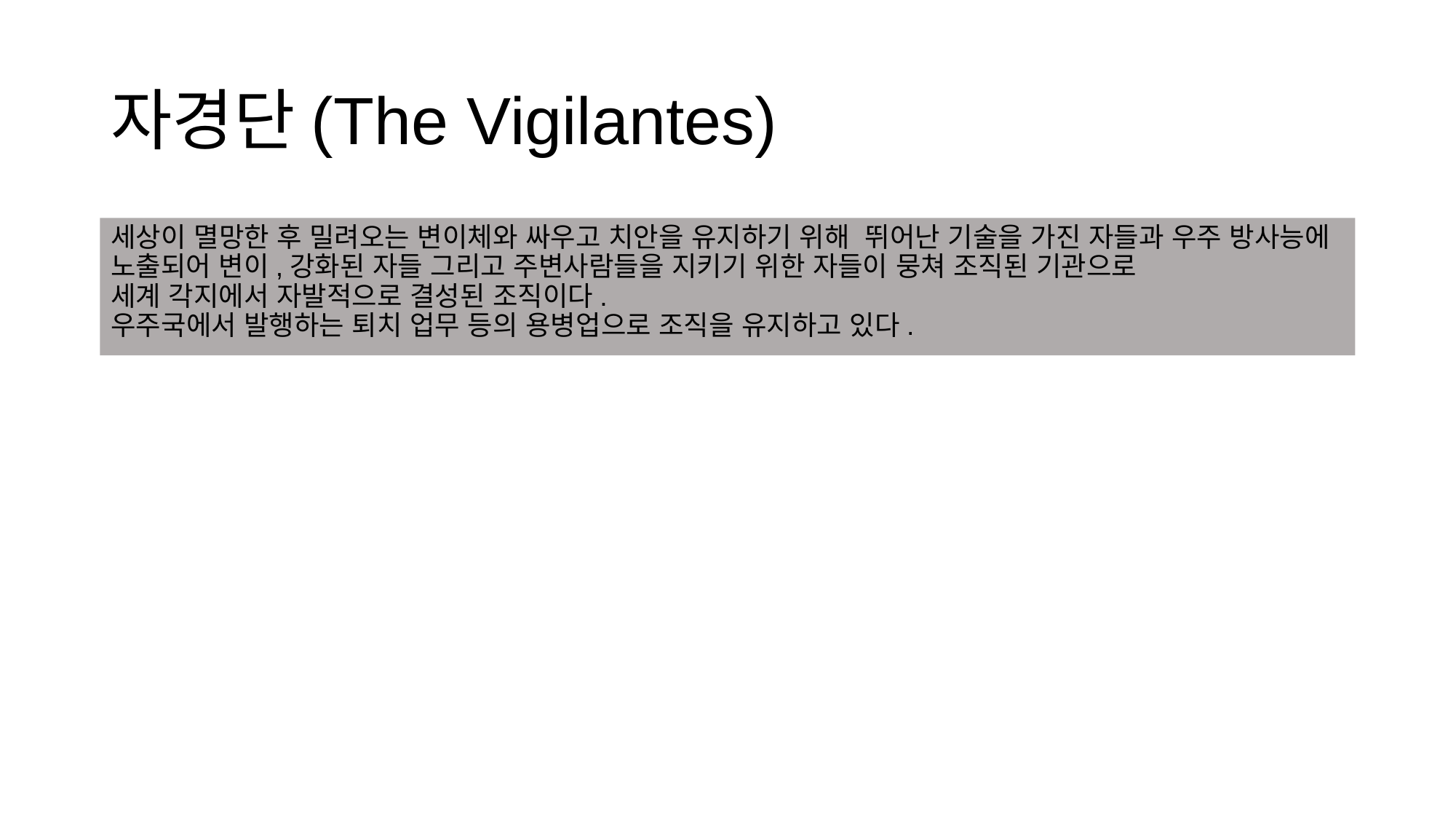

# 자경단(The Vigilantes)
세상이 멸망한 후 밀려오는 변이체와 싸우고 치안을 유지하기 위해  뛰어난 기술을 가진 자들과 우주 방사능에 노출되어 변이,강화된 자들 그리고 주변사람들을 지키기 위한 자들이 뭉쳐 조직된 기관으로
세계 각지에서 자발적으로 결성된 조직이다.
우주국에서 발행하는 퇴치 업무 등의 용병업으로 조직을 유지하고 있다.